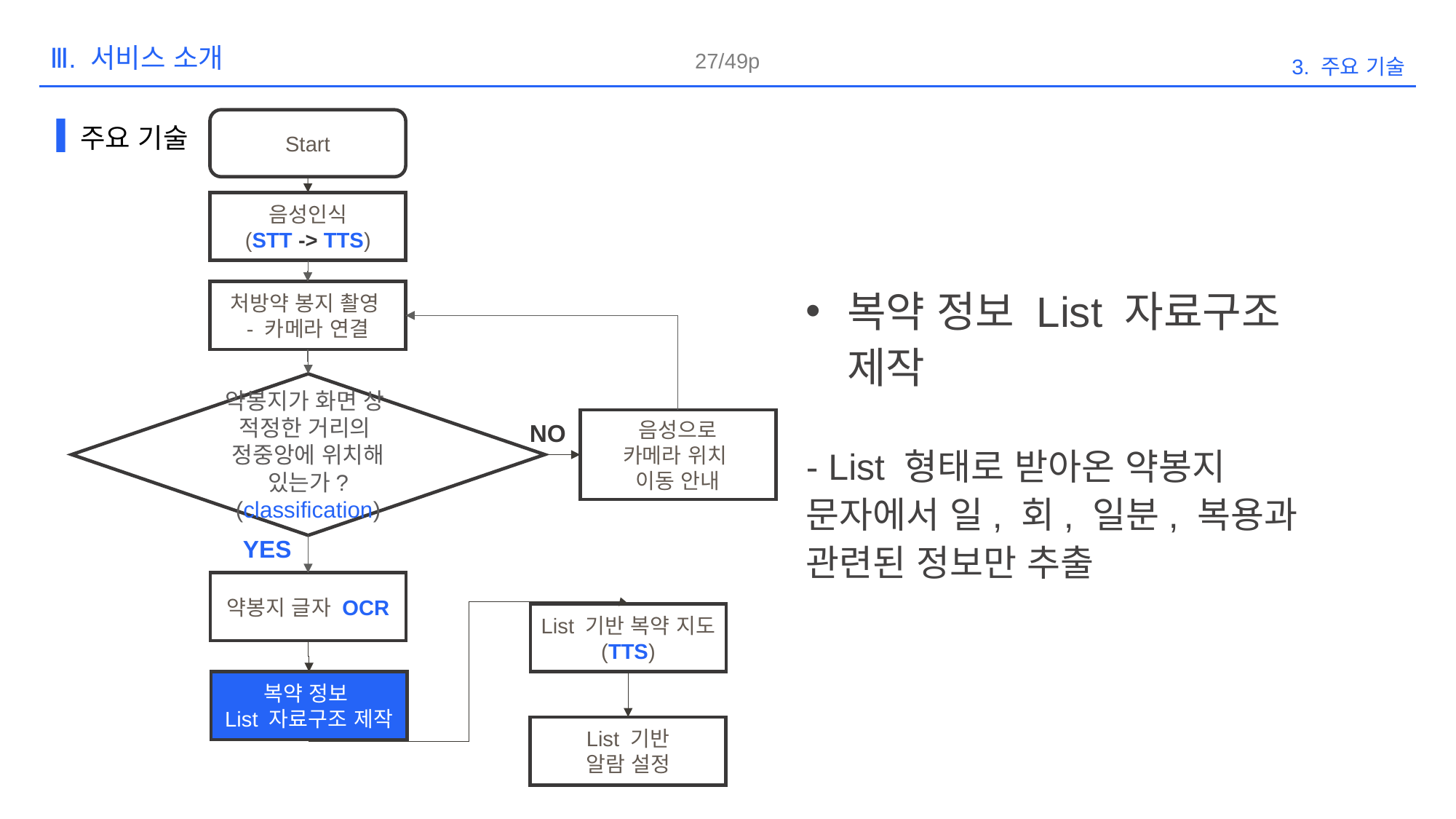

27/49p
3. 주요 기술
Ⅲ. 서비스 소개
주요 기술

Start
음성인식
(STT -> TTS)
처방약 봉지 촬영
- 카메라 연결
약봉지가 화면 상
적정한 거리의
정중앙에 위치해 있는가?
(classification)
음성으로
카메라 위치
이동 안내
NO
YES
약봉지 글자 OCR
List 기반 복약 지도(TTS)
복약 정보
List 자료구조 제작
List 기반
알람 설정
복약 정보 List 자료구조 제작

- List 형태로 받아온 약봉지 문자에서 일, 회, 일분, 복용과 관련된 정보만 추출